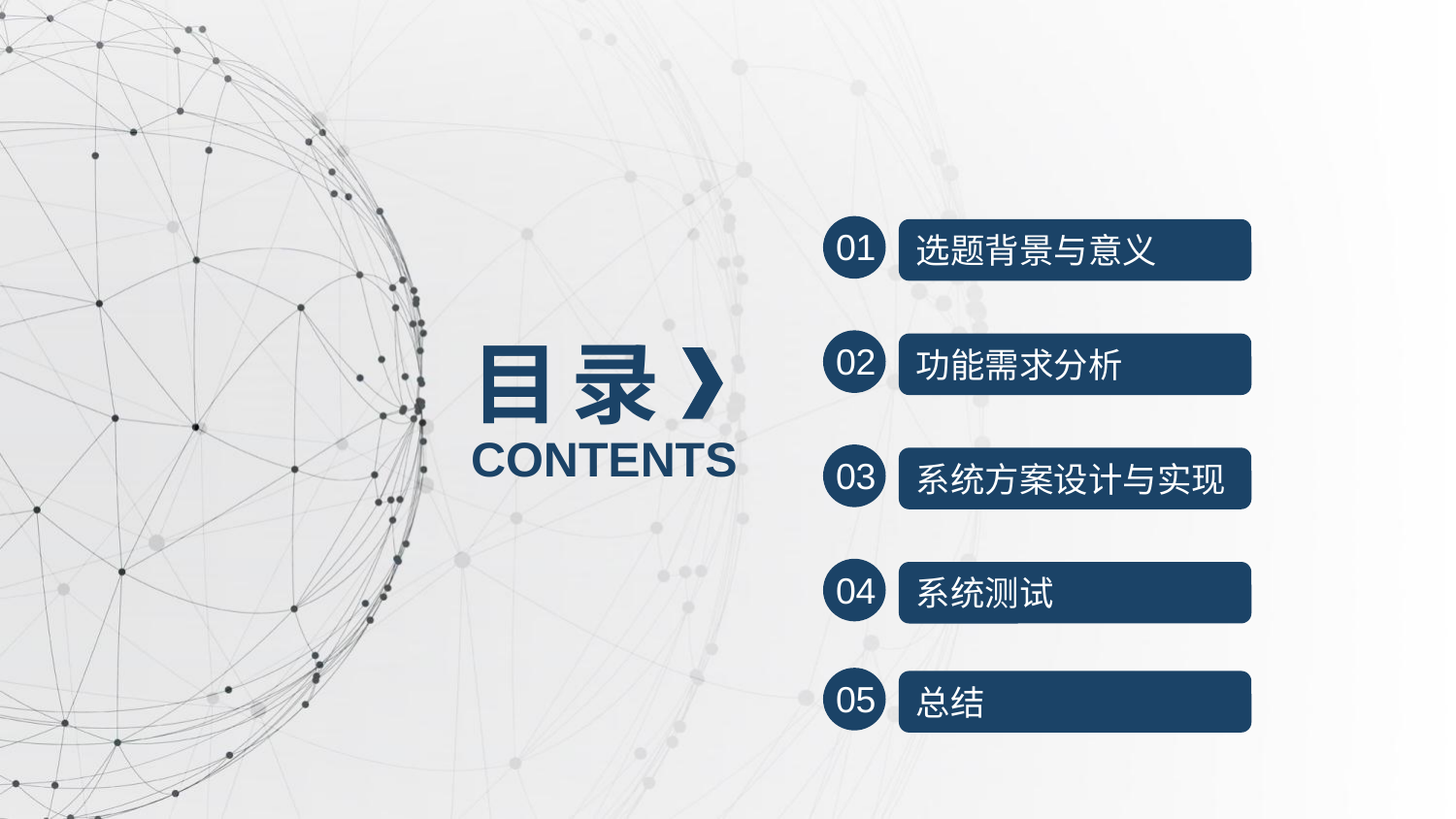

01
选题背景与意义
目 录

02
功能需求分析

CONTENTS

03
系统方案设计与实现

04
系统测试

05
总结